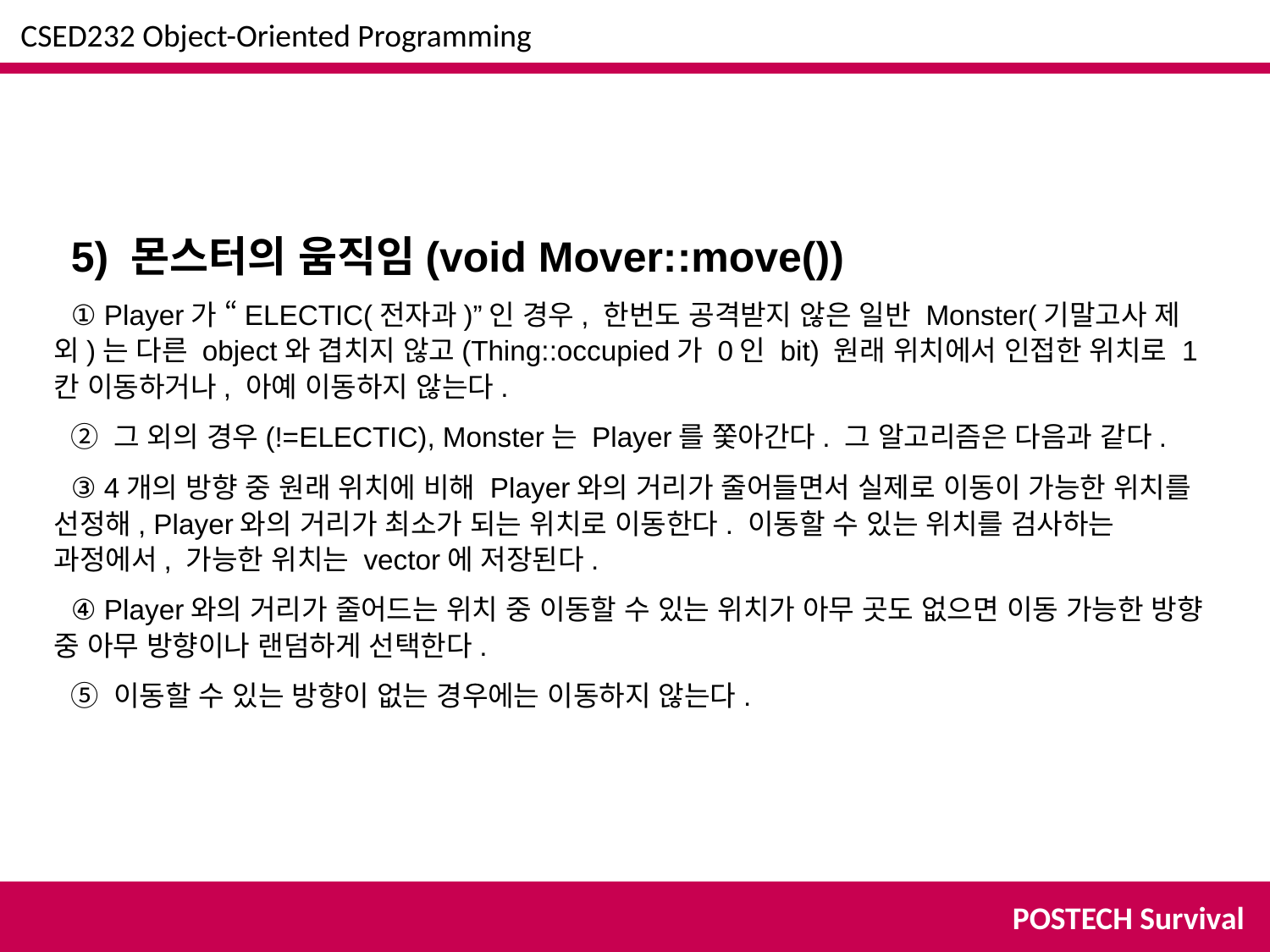

CSED232 Object-Oriented Programming
5) 몬스터의 움직임(void Mover::move())
① Player가 “ELECTIC(전자과)”인 경우, 한번도 공격받지 않은 일반 Monster(기말고사 제외)는 다른 object와 겹치지 않고(Thing::occupied가 0인 bit) 원래 위치에서 인접한 위치로 1칸 이동하거나, 아예 이동하지 않는다.
② 그 외의 경우(!=ELECTIC), Monster는 Player를 쫓아간다. 그 알고리즘은 다음과 같다.
③ 4개의 방향 중 원래 위치에 비해 Player와의 거리가 줄어들면서 실제로 이동이 가능한 위치를 선정해, Player와의 거리가 최소가 되는 위치로 이동한다. 이동할 수 있는 위치를 검사하는 과정에서, 가능한 위치는 vector에 저장된다.
④ Player와의 거리가 줄어드는 위치 중 이동할 수 있는 위치가 아무 곳도 없으면 이동 가능한 방향 중 아무 방향이나 랜덤하게 선택한다.
⑤ 이동할 수 있는 방향이 없는 경우에는 이동하지 않는다.

POSTECH Survival